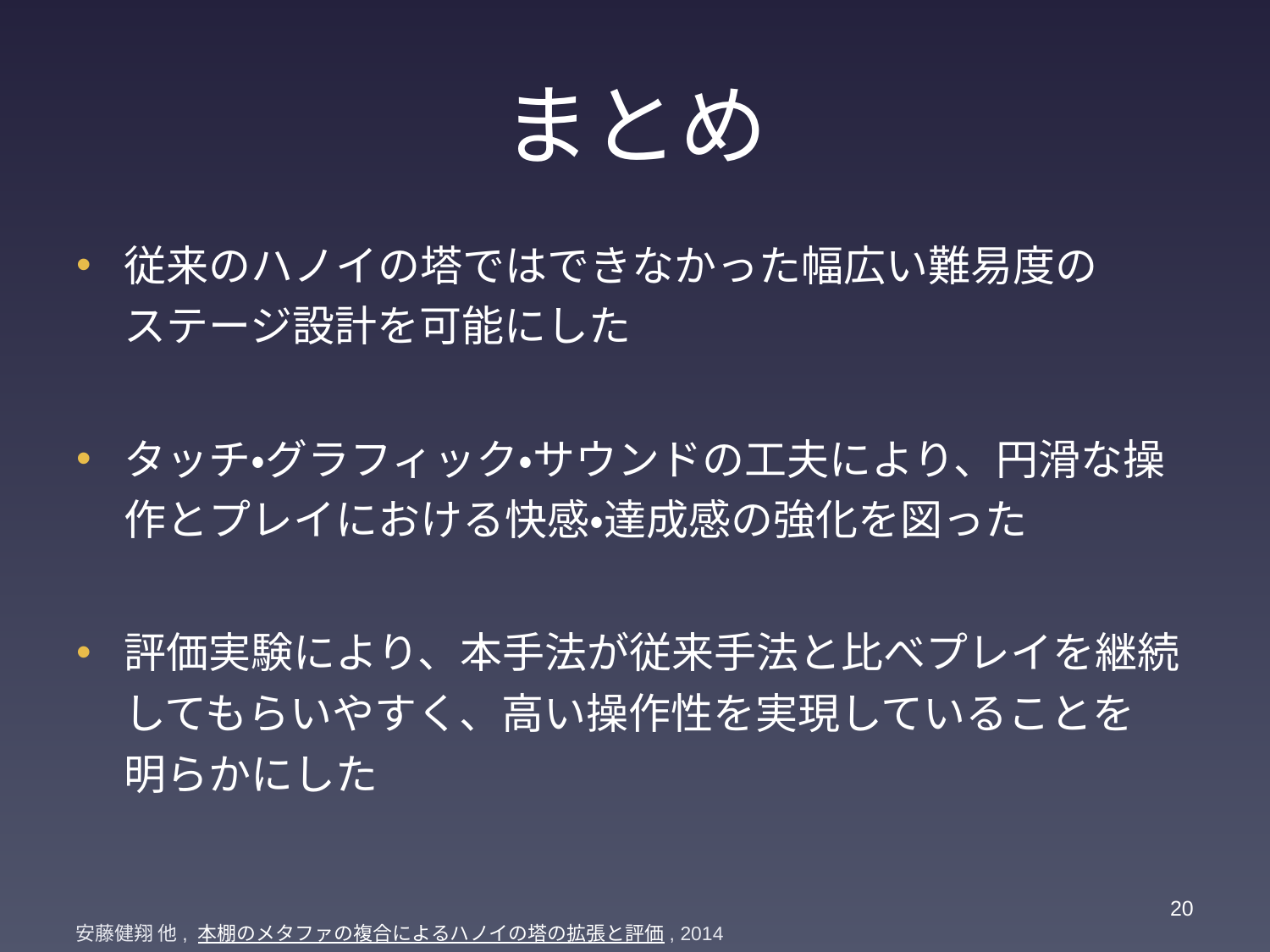

# まとめ
従来のハノイの塔ではできなかった幅広い難易度の　　ステージ設計を可能にした

タッチ・グラフィック・サウンドの工夫により、円滑な操作とプレイにおける快感・達成感の強化を図った

評価実験により、本手法が従来手法と比べプレイを継続してもらいやすく、高い操作性を実現していることを  明らかにした
20
安藤健翔 他, 本棚のメタファの複合によるハノイの塔の拡張と評価, 2014